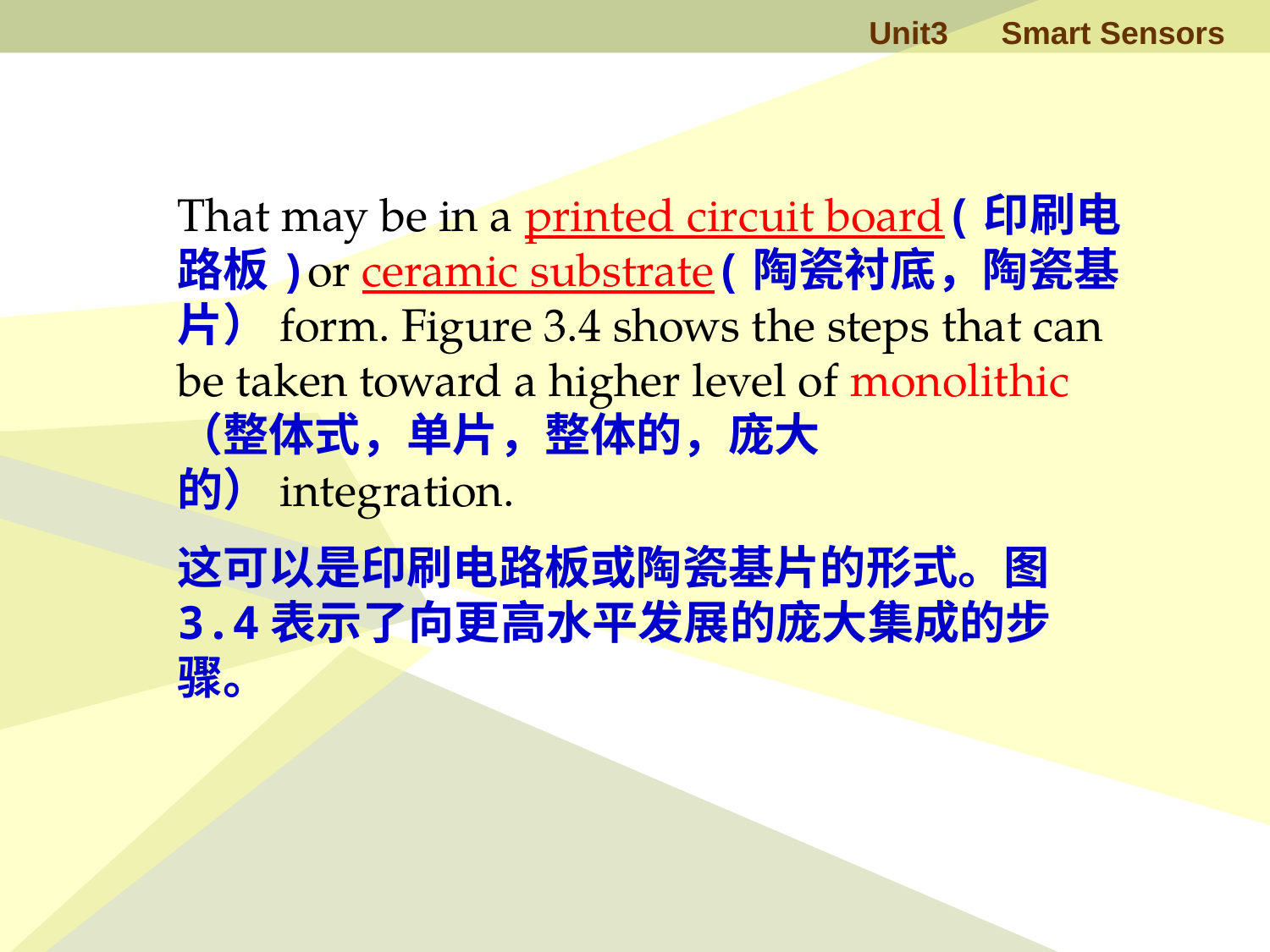

That may be in a printed circuit board(印刷电路板)or ceramic substrate(陶瓷衬底，陶瓷基片）form. Figure 3.4 shows the steps that can be taken toward a higher level of monolithic（整体式，单片，整体的，庞大的）integration.
这可以是印刷电路板或陶瓷基片的形式。图3.4表示了向更高水平发展的庞大集成的步骤。